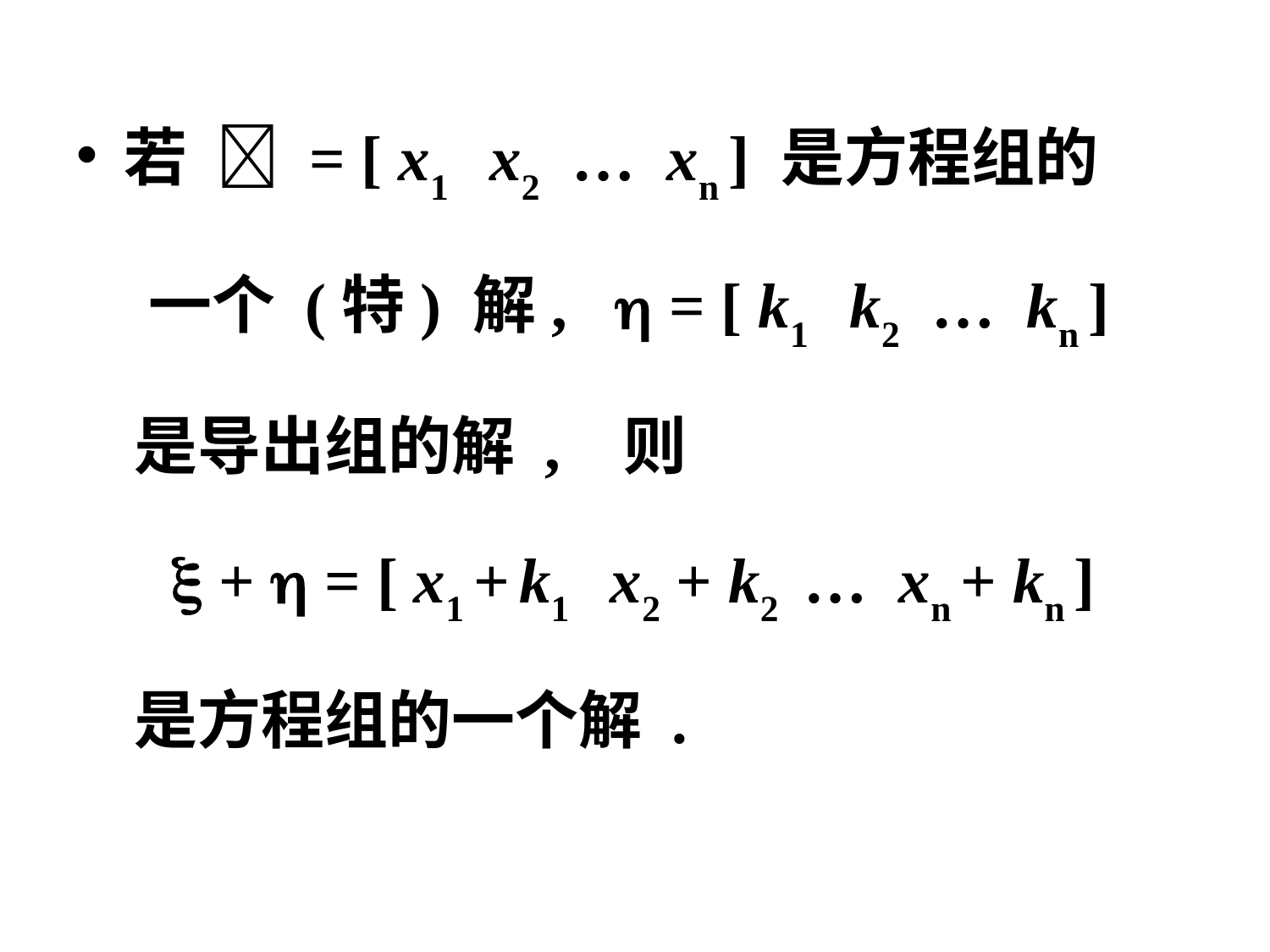

若  ξ = [ x1   x2  …  xn ] 是方程组的
    一个 (特) 解,   η = [ k1   k2  …  kn ]
   是导出组的解 ,   则
      ξ + η = [ x1 + k1   x2 + k2  …  xn + kn ]
   是方程组的一个解 .